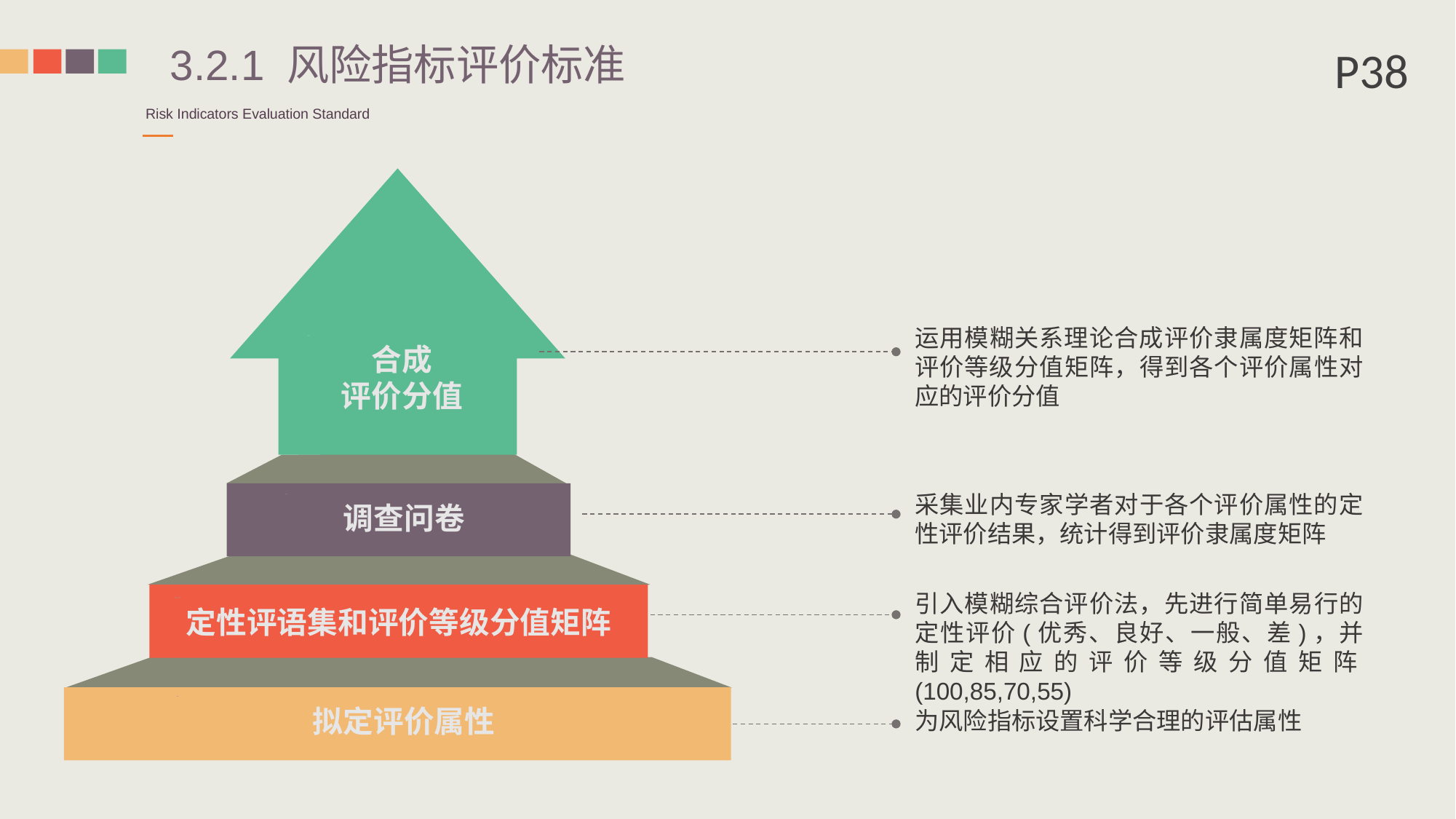

P38
3.2.1 风险指标评价标准
Risk Indicators Evaluation Standard

合成
评价分值

运用模糊关系理论合成评价隶属度矩阵和评价等级分值矩阵，得到各个评价属性对应的评价分值

调查问卷
采集业内专家学者对于各个评价属性的定性评价结果，统计得到评价隶属度矩阵

引入模糊综合评价法，先进行简单易行的定性评价(优秀、良好、一般、差)，并制定相应的评价等级分值矩阵(100,85,70,55)

定性评语集和评价等级分值矩阵

拟定评价属性
为风险指标设置科学合理的评估属性